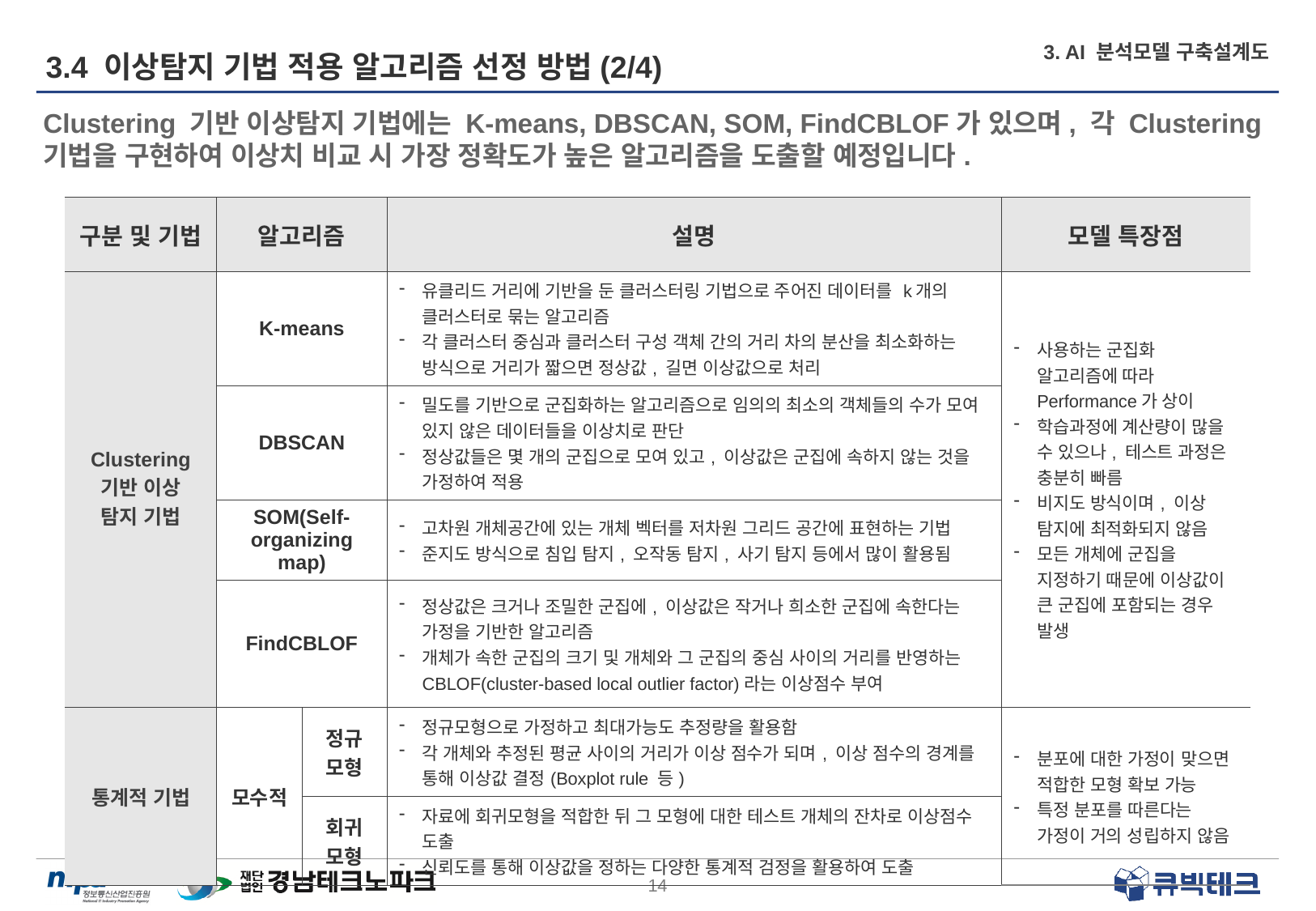

# 3.4 이상탐지 기법 적용 알고리즘 선정 방법(2/4)
3. AI 분석모델 구축설계도

Clustering 기반 이상탐지 기법에는 K-means, DBSCAN, SOM, FindCBLOF가 있으며, 각 Clustering 기법을 구현하여 이상치 비교 시 가장 정확도가 높은 알고리즘을 도출할 예정입니다.
| 구분 및 기법 | 알고리즘 |  | 설명 | 모델 특장점 |
| --- | --- | --- | --- | --- |
| Clustering 기반 이상 탐지 기법 | K-means |  | 유클리드 거리에 기반을 둔 클러스터링 기법으로 주어진 데이터를 k개의 클러스터로 묶는 알고리즘 각 클러스터 중심과 클러스터 구성 객체 간의 거리 차의 분산을 최소화하는 방식으로 거리가 짧으면 정상값, 길면 이상값으로 처리 | 사용하는 군집화 알고리즘에 따라 Performance가 상이 학습과정에 계산량이 많을 수 있으나, 테스트 과정은 충분히 빠름 비지도 방식이며, 이상 탐지에 최적화되지 않음 모든 개체에 군집을 지정하기 때문에 이상값이 큰 군집에 포함되는 경우 발생 |
|  | DBSCAN |  | 밀도를 기반으로 군집화하는 알고리즘으로 임의의 최소의 객체들의 수가 모여 있지 않은 데이터들을 이상치로 판단 정상값들은 몇 개의 군집으로 모여 있고, 이상값은 군집에 속하지 않는 것을 가정하여 적용 |  |
|  | SOM(Self-organizing map) |  | 고차원 개체공간에 있는 개체 벡터를 저차원 그리드 공간에 표현하는 기법 준지도 방식으로 침입 탐지, 오작동 탐지, 사기 탐지 등에서 많이 활용됨 |  |
|  | FindCBLOF |  | 정상값은 크거나 조밀한 군집에, 이상값은 작거나 희소한 군집에 속한다는 가정을 기반한 알고리즘 개체가 속한 군집의 크기 및 개체와 그 군집의 중심 사이의 거리를 반영하는 CBLOF(cluster-based local outlier factor)라는 이상점수 부여 |  |
| 통계적 기법 | 모수적 | 정규 모형 | 정규모형으로 가정하고 최대가능도 추정량을 활용함 각 개체와 추정된 평균 사이의 거리가 이상 점수가 되며, 이상 점수의 경계를 통해 이상값 결정(Boxplot rule 등) | 분포에 대한 가정이 맞으면 적합한 모형 확보 가능 특정 분포를 따른다는 가정이 거의 성립하지 않음 |
|  |  | 회귀 모형 | 자료에 회귀모형을 적합한 뒤 그 모형에 대한 테스트 개체의 잔차로 이상점수 도출 신뢰도를 통해 이상값을 정하는 다양한 통계적 검정을 활용하여 도출 |  |